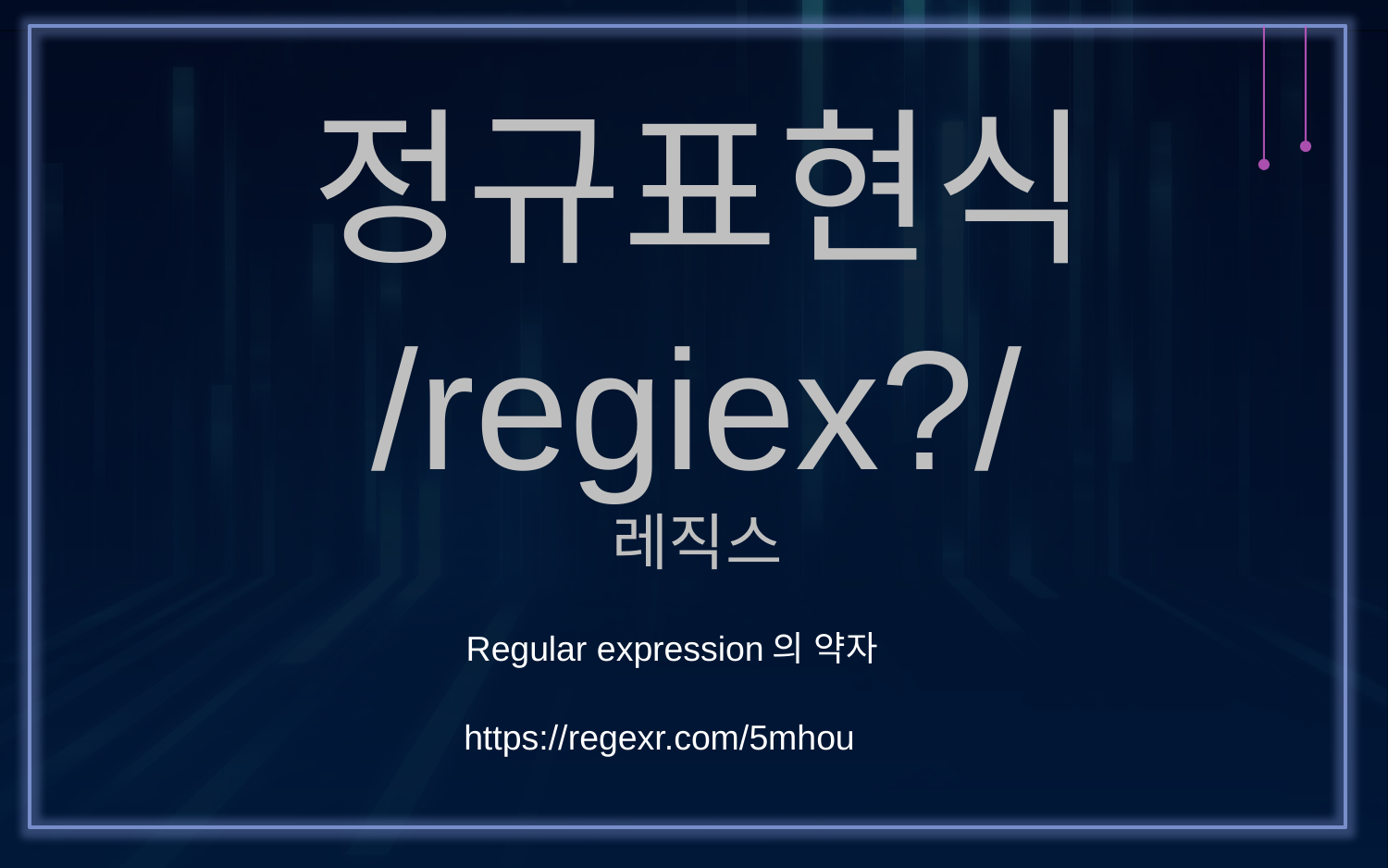

https://www.youtube.com/watch?v=t3M6toIflyQ
정규표현식
/regiex?/
레직스
Regular expression의 약자
https://regexr.com/5mhou